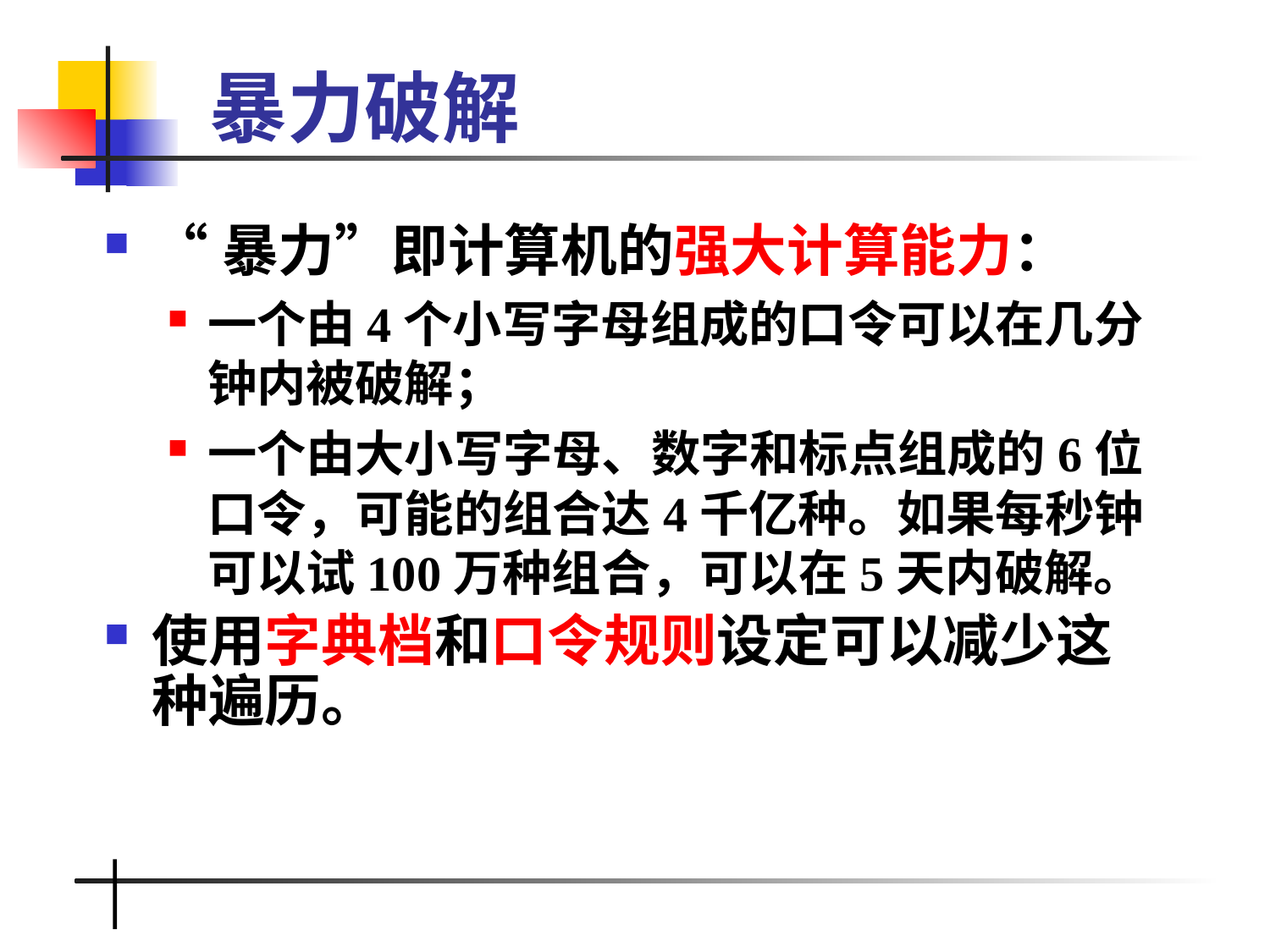

# 暴力破解
“暴力”即计算机的强大计算能力：
一个由4个小写字母组成的口令可以在几分钟内被破解；
一个由大小写字母、数字和标点组成的6位口令，可能的组合达4千亿种。如果每秒钟可以试100万种组合，可以在5天内破解。
使用字典档和口令规则设定可以减少这种遍历。